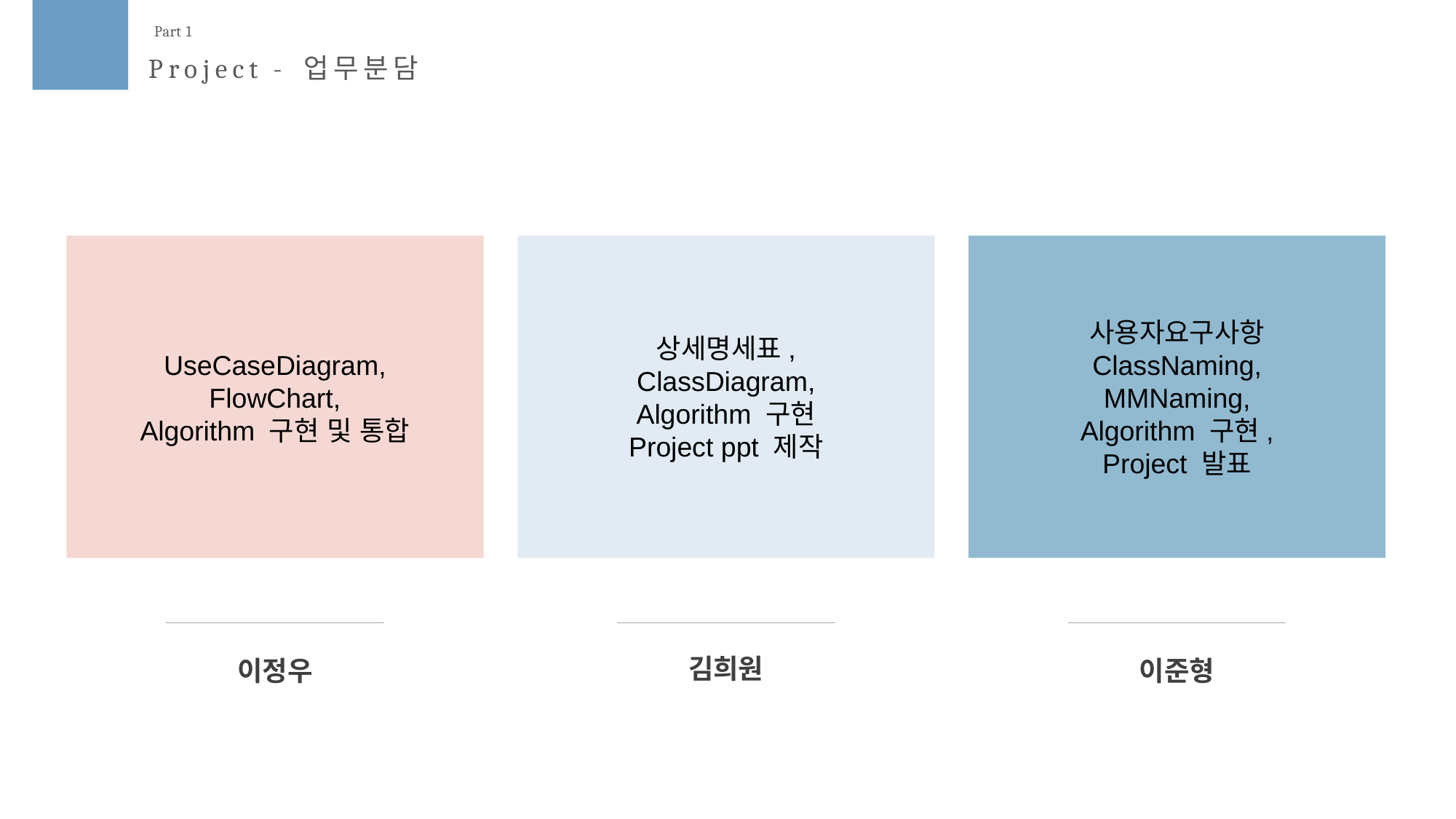

Part 1
Project - 업무분담
UseCaseDiagram,
FlowChart,
Algorithm 구현 및 통합
상세명세표,
ClassDiagram,
Algorithm 구현
Project ppt 제작
사용자요구사항
ClassNaming,
MMNaming,
Algorithm 구현,
Project 발표
김희원
이정우
이준형